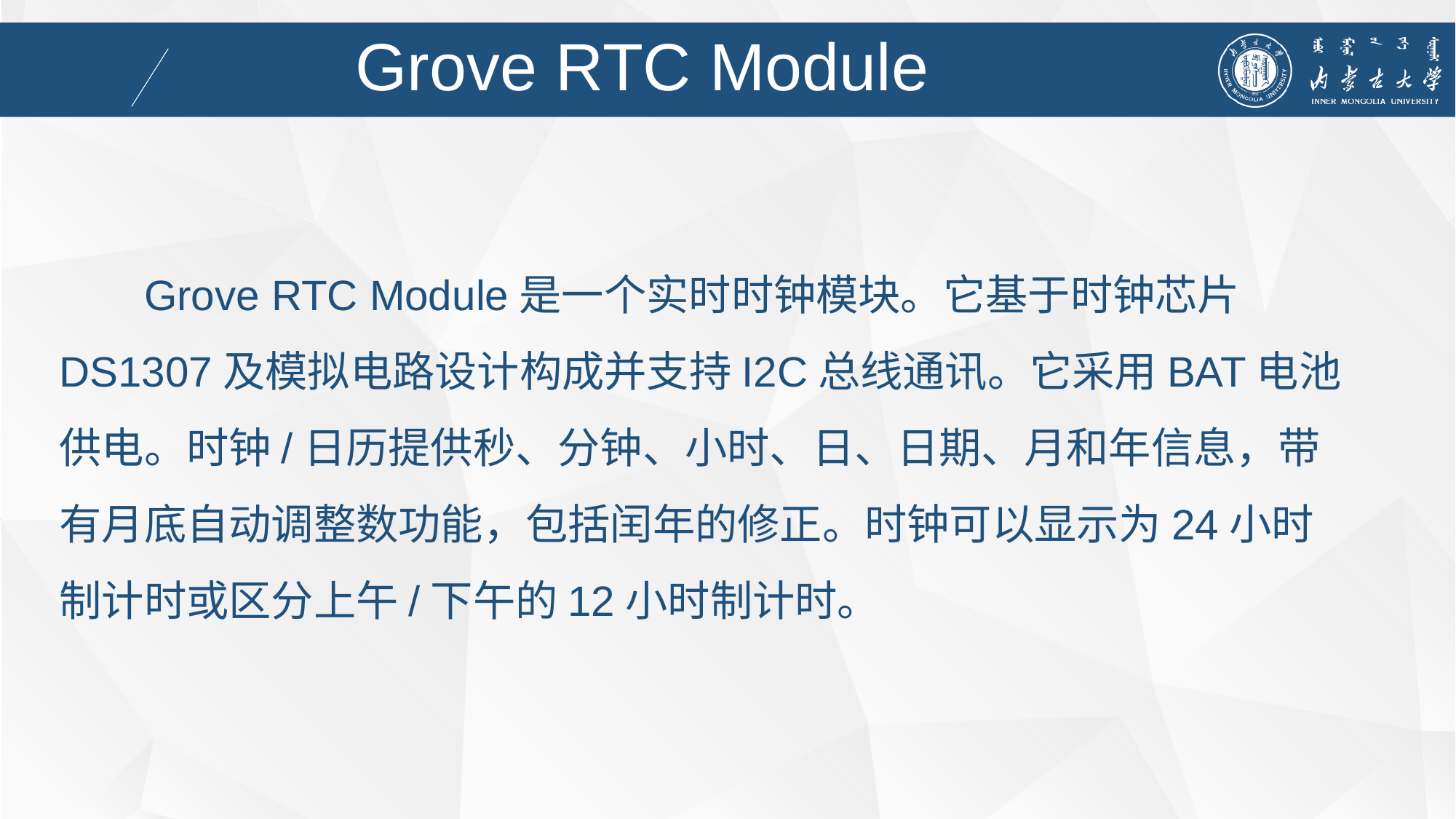

Grove RTC Module
Grove RTC Module是一个实时时钟模块。它基于时钟芯片DS1307及模拟电路设计构成并支持I2C总线通讯。它采用BAT电池供电。时钟/日历提供秒、分钟、小时、日、日期、月和年信息，带有月底自动调整数功能，包括闰年的修正。时钟可以显示为24小时制计时或区分上午/下午的12小时制计时。